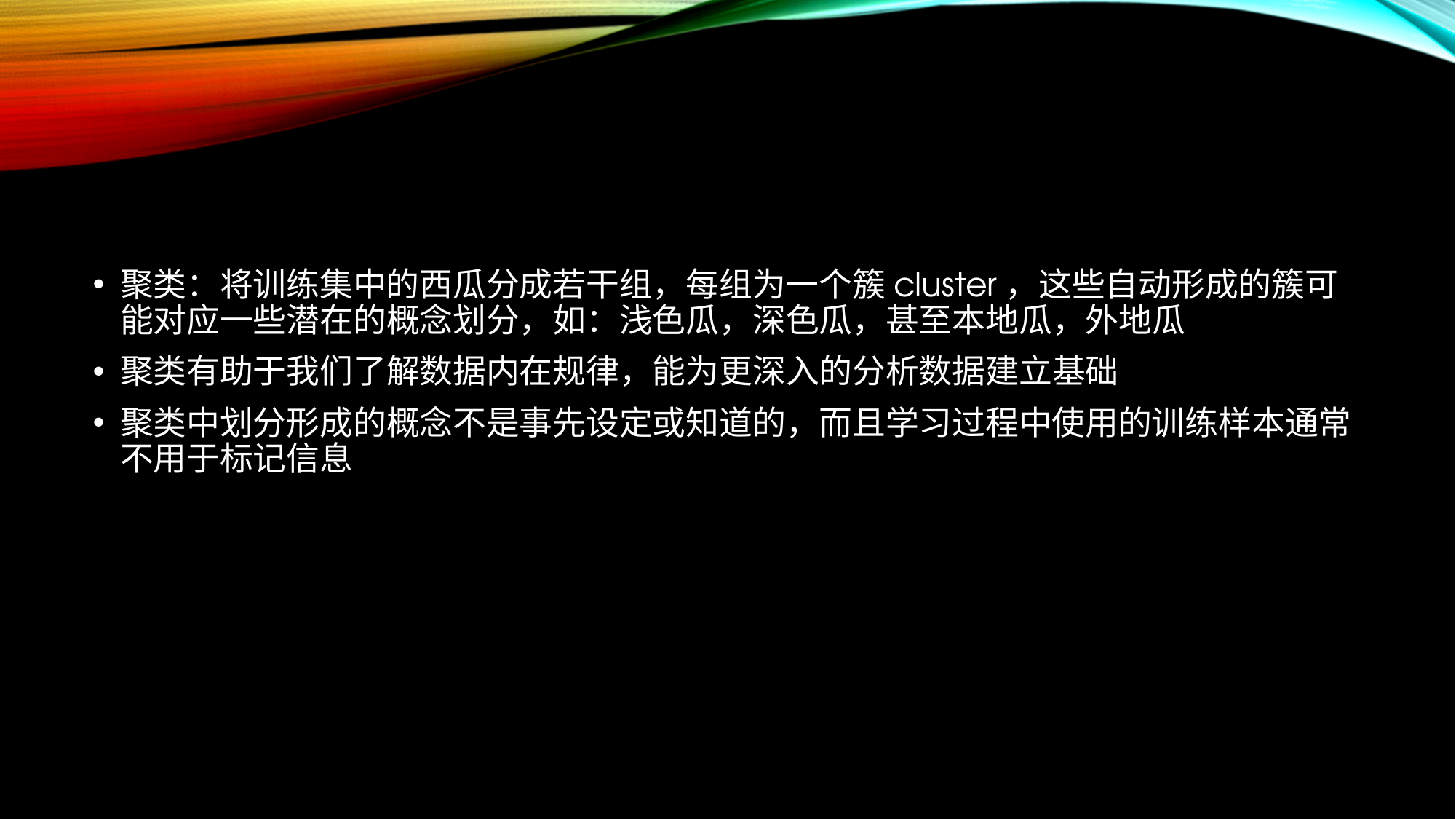

#
聚类：将训练集中的西瓜分成若干组，每组为一个簇cluster，这些自动形成的簇可能对应一些潜在的概念划分，如：浅色瓜，深色瓜，甚至本地瓜，外地瓜
聚类有助于我们了解数据内在规律，能为更深入的分析数据建立基础
聚类中划分形成的概念不是事先设定或知道的，而且学习过程中使用的训练样本通常不用于标记信息